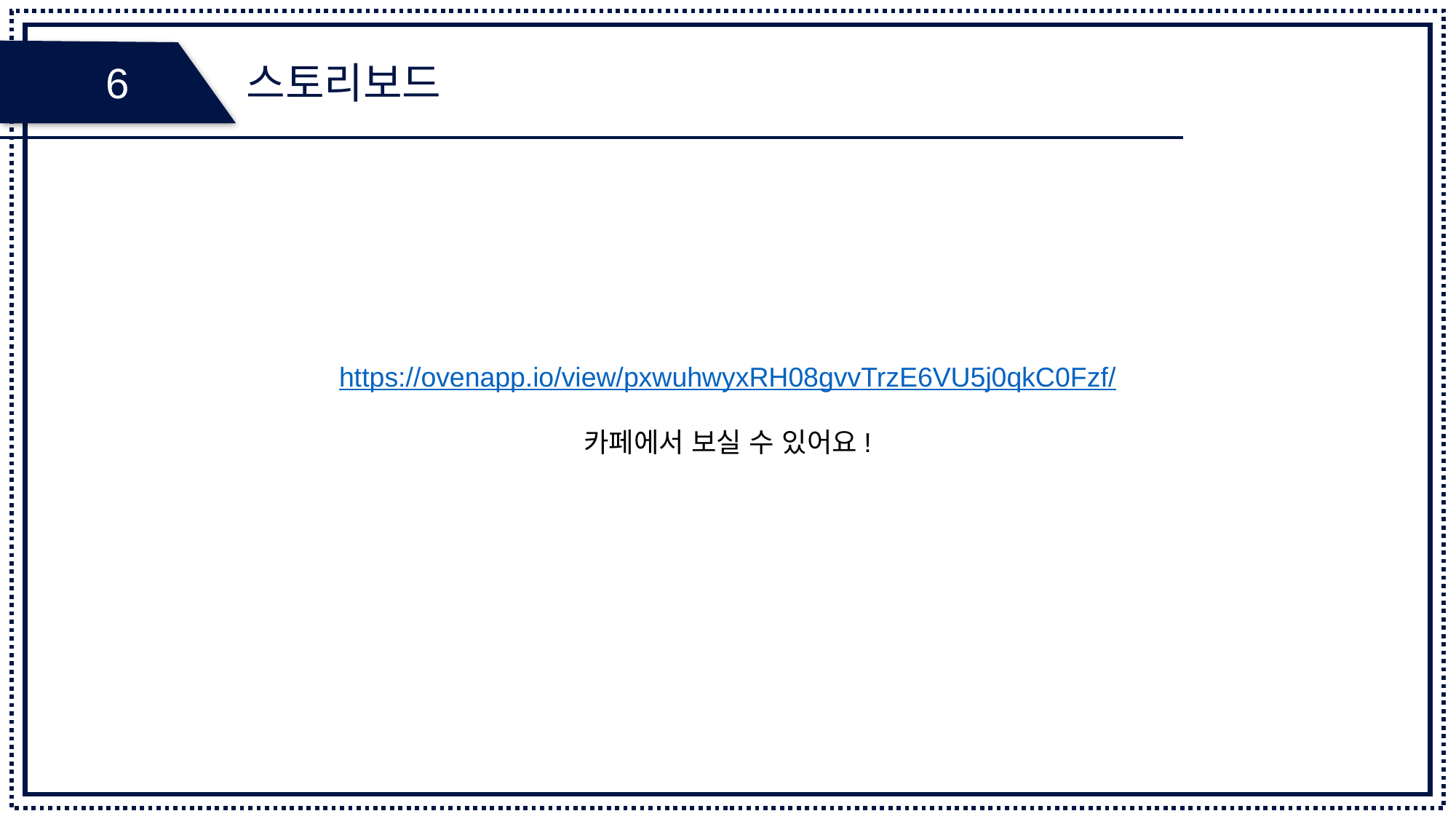

스토리보드
6
https://ovenapp.io/view/pxwuhwyxRH08gvvTrzE6VU5j0qkC0Fzf/

카페에서 보실 수 있어요!